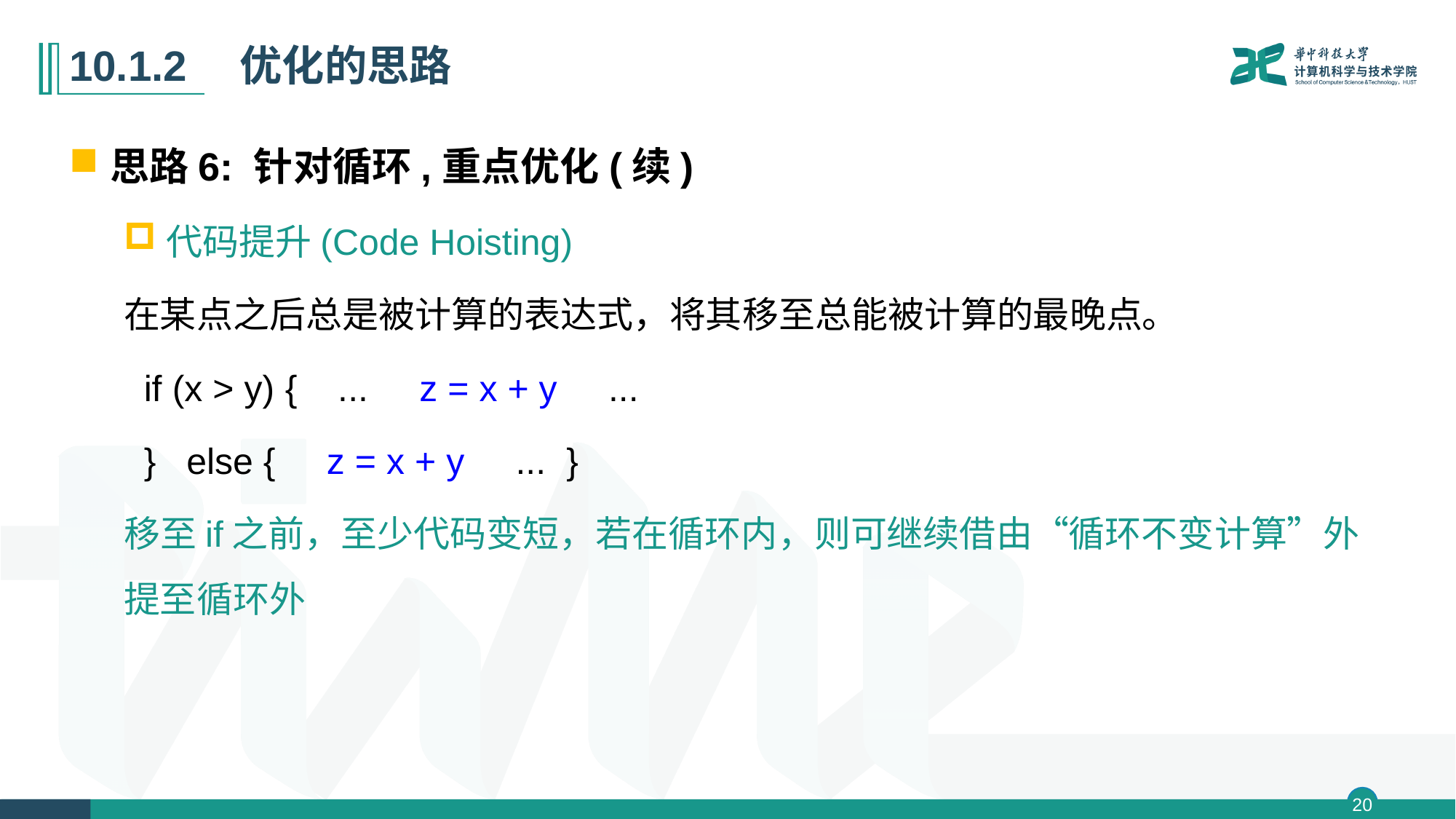

# 10.1.2　优化的思路
思路6: 针对循环,重点优化(续)
代码提升(Code Hoisting)
在某点之后总是被计算的表达式，将其移至总能被计算的最晚点。
  if (x > y) {    ...     z = x + y     ...
  }   else {     z = x + y     ...  }
移至if之前，至少代码变短，若在循环内，则可继续借由“循环不变计算”外提至循环外